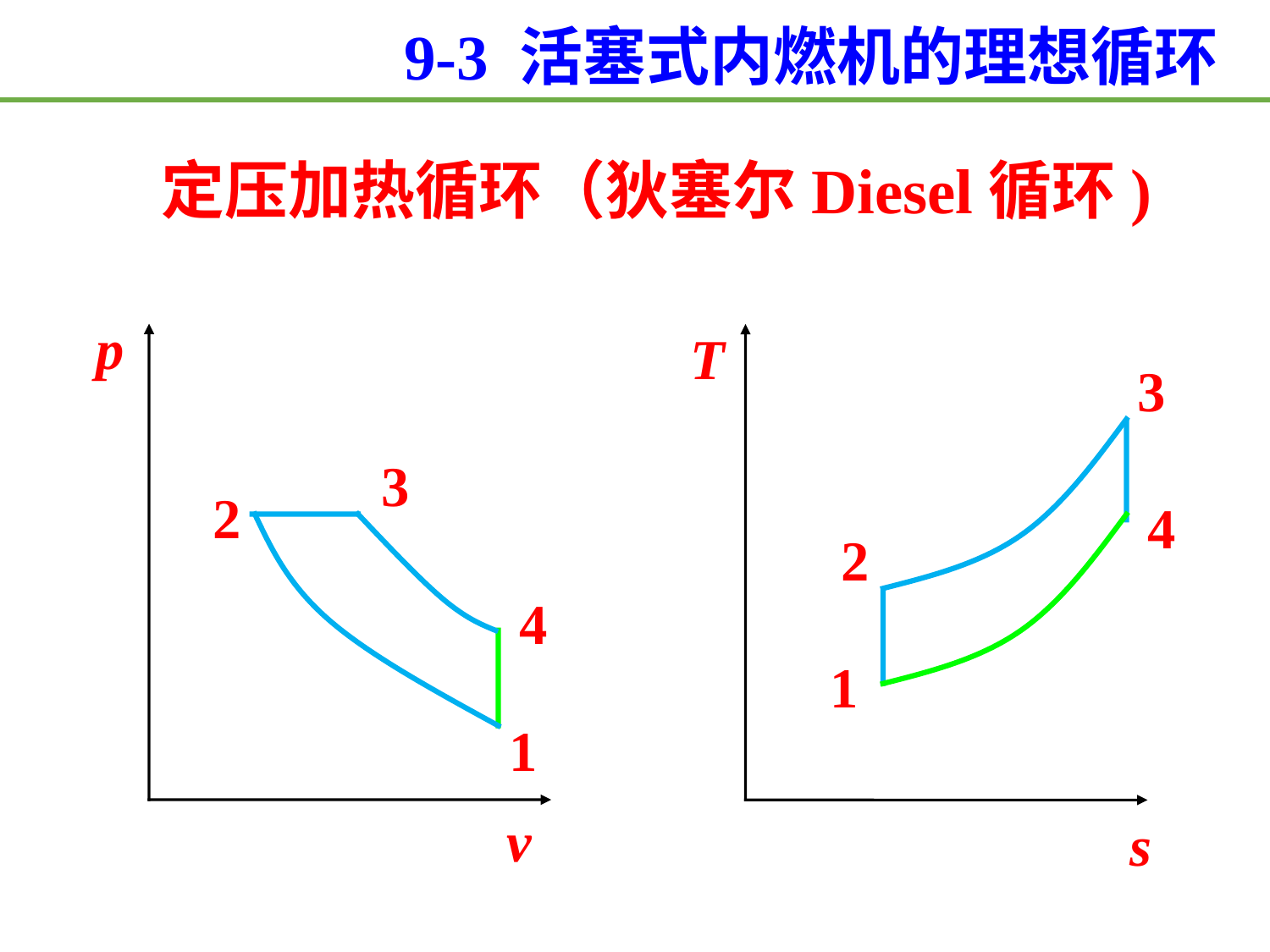

9-3 活塞式内燃机的理想循环
定压加热循环（狄塞尔Diesel循环)
p
T

s

3

3
2
4

2
4

1
1

v